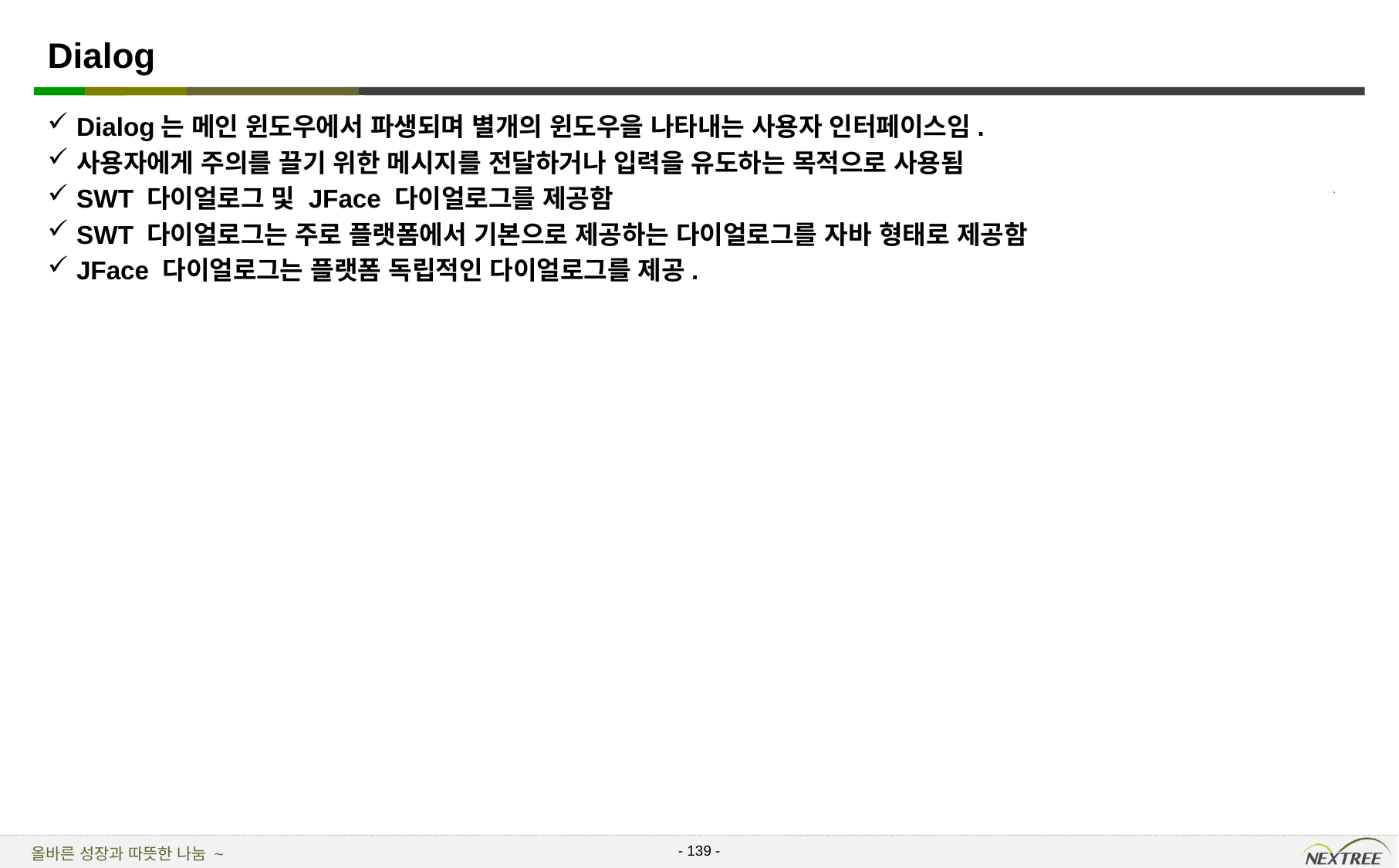

# Dialog
Dialog는 메인 윈도우에서 파생되며 별개의 윈도우을 나타내는 사용자 인터페이스임.
사용자에게 주의를 끌기 위한 메시지를 전달하거나 입력을 유도하는 목적으로 사용됨
SWT 다이얼로그 및 JFace 다이얼로그를 제공함
SWT 다이얼로그는 주로 플랫폼에서 기본으로 제공하는 다이얼로그를 자바 형태로 제공함
JFace 다이얼로그는 플랫폼 독립적인 다이얼로그를 제공.